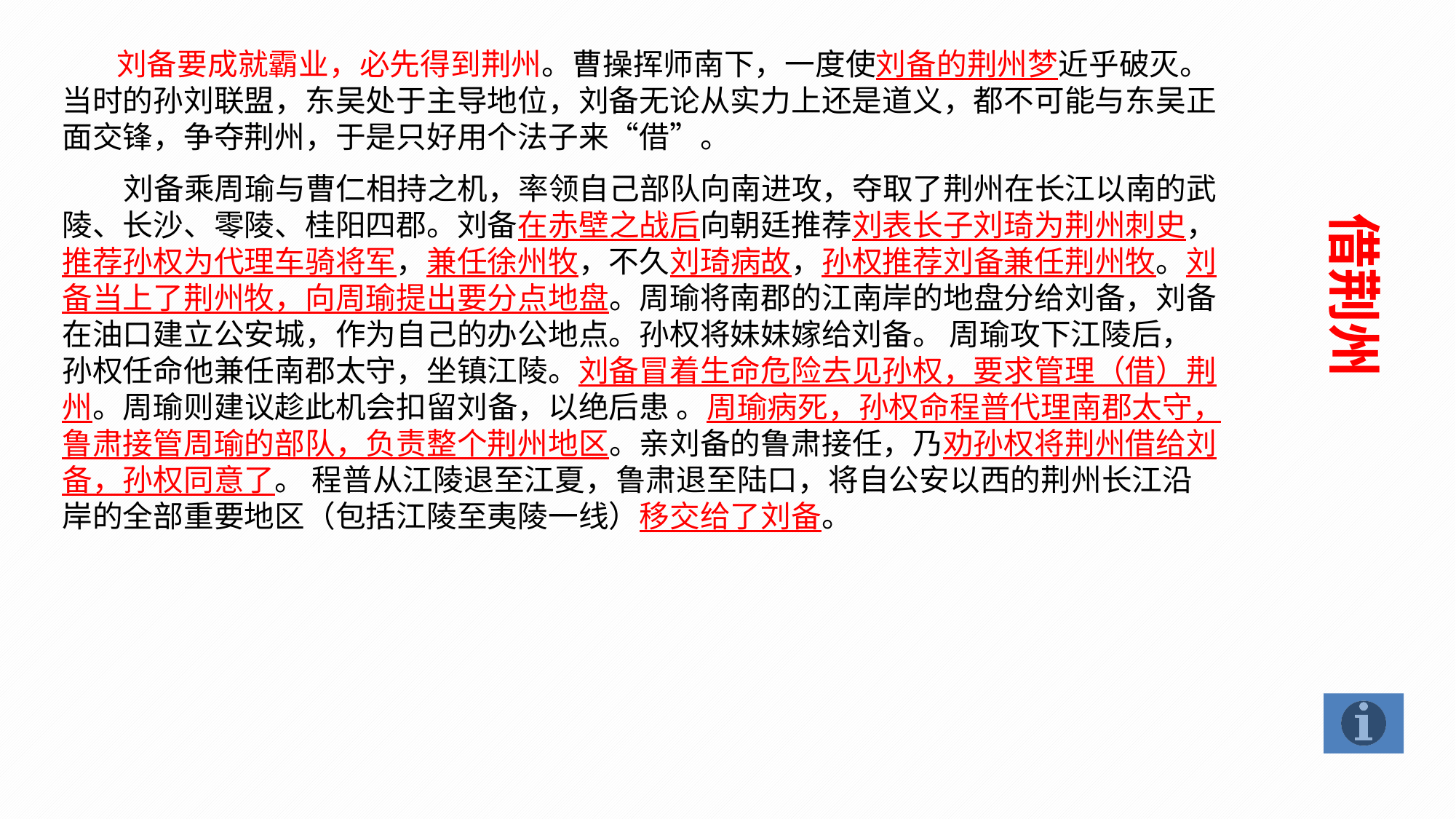

刘备要成就霸业，必先得到荆州。曹操挥师南下，一度使刘备的荆州梦近乎破灭。当时的孙刘联盟，东吴处于主导地位，刘备无论从实力上还是道义，都不可能与东吴正面交锋，争夺荆州，于是只好用个法子来“借”。
        刘备乘周瑜与曹仁相持之机，率领自己部队向南进攻，夺取了荆州在长江以南的武陵、长沙、零陵、桂阳四郡。刘备在赤壁之战后向朝廷推荐刘表长子刘琦为荆州刺史，推荐孙权为代理车骑将军，兼任徐州牧，不久刘琦病故，孙权推荐刘备兼任荆州牧。刘备当上了荆州牧，向周瑜提出要分点地盘。周瑜将南郡的江南岸的地盘分给刘备，刘备在油口建立公安城，作为自己的办公地点。孙权将妹妹嫁给刘备。 周瑜攻下江陵后，孙权任命他兼任南郡太守，坐镇江陵。刘备冒着生命危险去见孙权，要求管理（借）荆州。周瑜则建议趁此机会扣留刘备，以绝后患 。周瑜病死，孙权命程普代理南郡太守，鲁肃接管周瑜的部队，负责整个荆州地区。亲刘备的鲁肃接任，乃劝孙权将荆州借给刘备，孙权同意了。 程普从江陵退至江夏，鲁肃退至陆口，将自公安以西的荆州长江沿岸的全部重要地区（包括江陵至夷陵一线）移交给了刘备。
借荆州